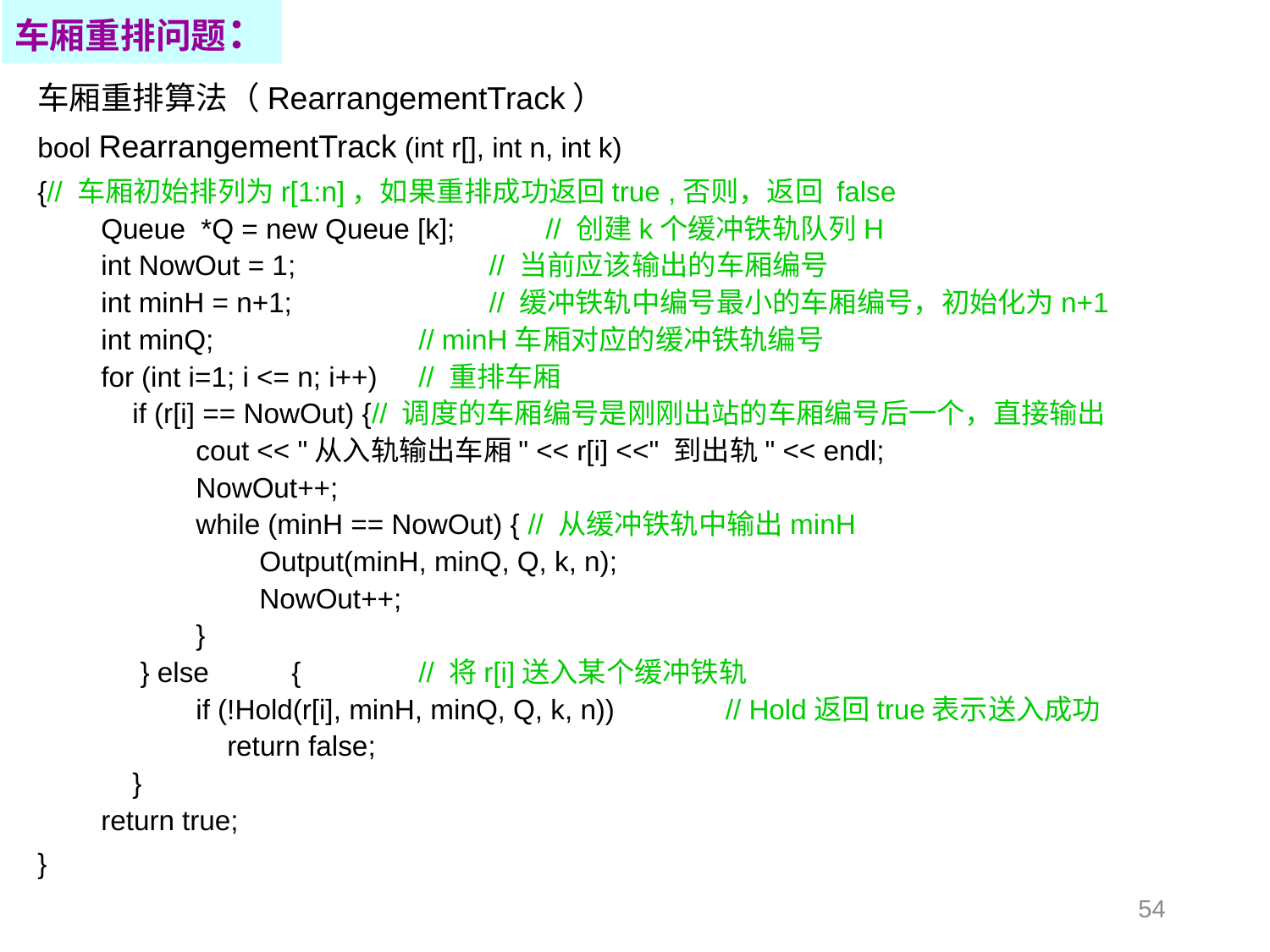

车厢重排问题：
车厢重排算法（RearrangementTrack）
bool RearrangementTrack (int r[], int n, int k)
{// 车厢初始排列为r[1:n]，如果重排成功返回true ,否则，返回 false
Queue  *Q = new Queue [k]; 	// 创建k个缓冲铁轨队列H
int NowOut = 1;  	         // 当前应该输出的车厢编号
int minH = n+1;  	         // 缓冲铁轨中编号最小的车厢编号，初始化为n+1
int minQ;        		// minH车厢对应的缓冲铁轨编号
for (int i=1; i <= n; i++) 	// 重排车厢
    if (r[i] == NowOut) {// 调度的车厢编号是刚刚出站的车厢编号后一个，直接输出
    cout << "从入轨输出车厢" << r[i] <<" 到出轨" << endl;
    NowOut++;
    while (minH == NowOut) { // 从缓冲铁轨中输出minH
    Output(minH, minQ, Q, k, n);
    NowOut++;
    }
     } else 	{	// 将r[i]送入某个缓冲铁轨
    if (!Hold(r[i], minH, minQ, Q, k, n))	// Hold返回true表示送入成功
        return false;
    }
return true;
}
54